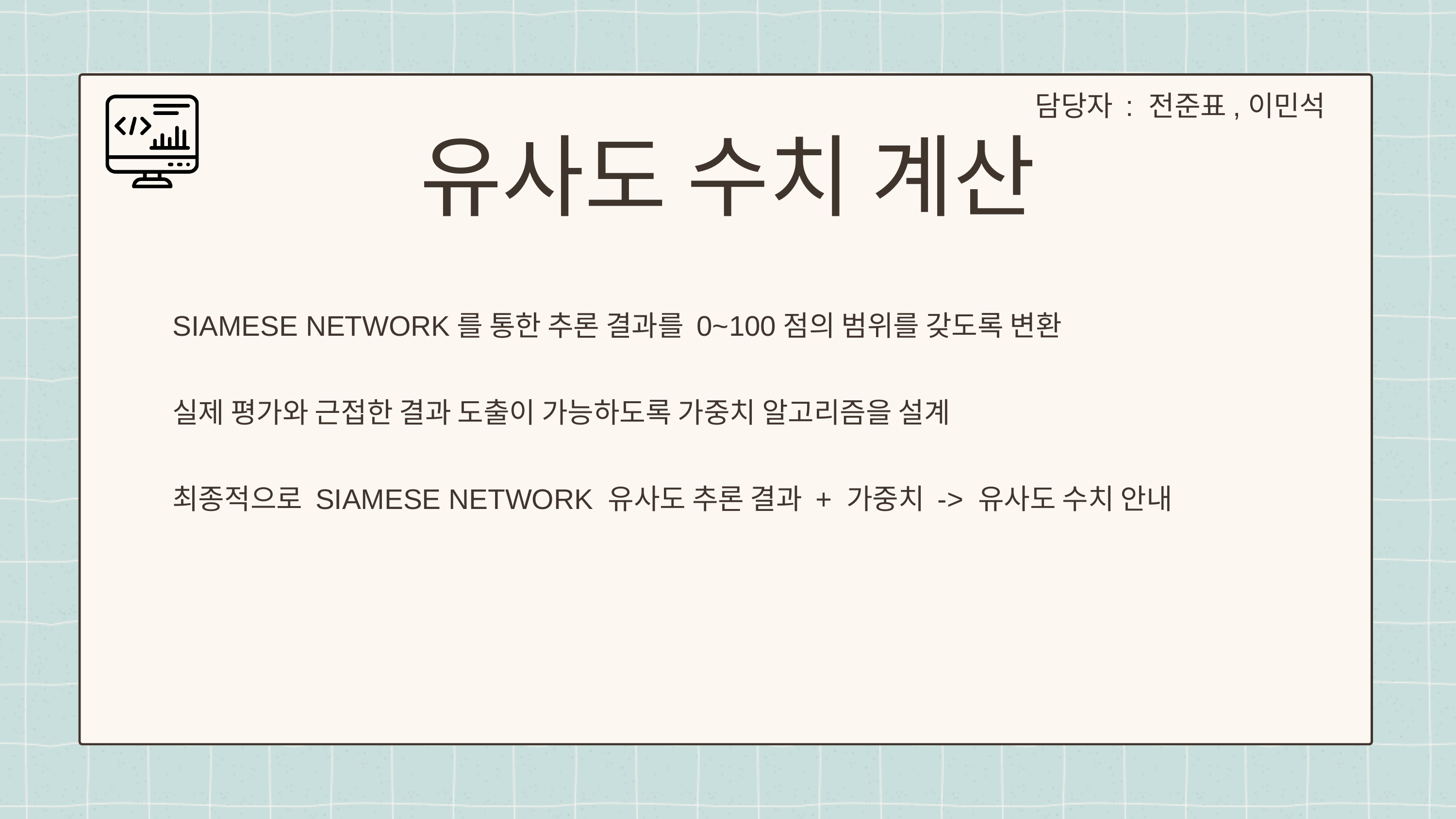

담당자 : 전준표,이민석

유사도 수치 계산
SIAMESE NETWORK를 통한 추론 결과를 0~100점의 범위를 갖도록 변환

실제 평가와 근접한 결과 도출이 가능하도록 가중치 알고리즘을 설계

최종적으로 SIAMESE NETWORK 유사도 추론 결과 + 가중치 -> 유사도 수치 안내